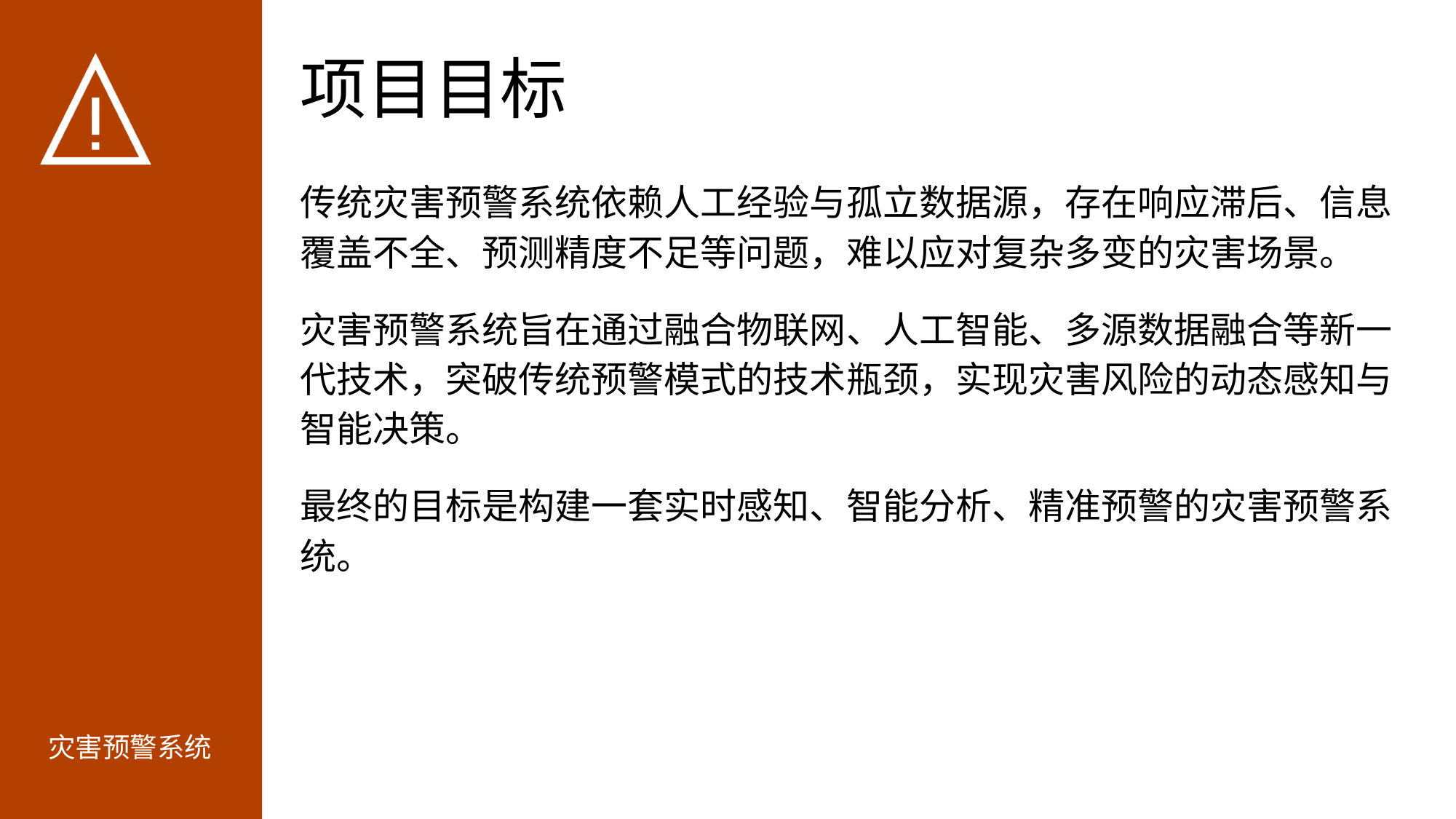

# 项目目标
传统灾害预警系统依赖人工经验与孤立数据源，存在响应滞后、信息覆盖不全、预测精度不足等问题，难以应对复杂多变的灾害场景。
灾害预警系统旨在通过融合物联网、人工智能、多源数据融合等新一代技术，突破传统预警模式的技术瓶颈，实现灾害风险的动态感知与智能决策。
最终的目标是构建一套实时感知、智能分析、精准预警的灾害预警系统。